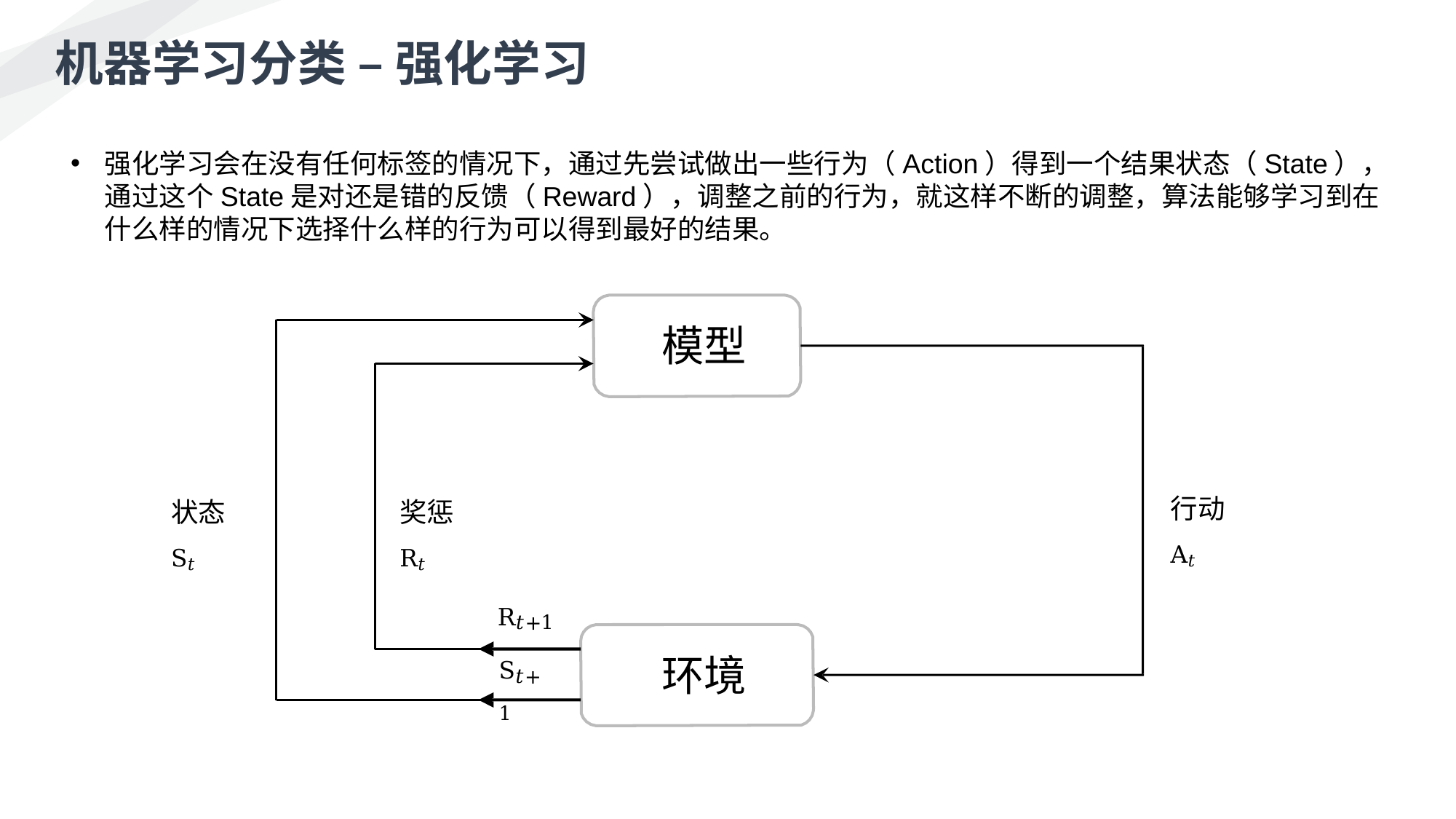

机器学习分类 – 强化学习

强化学习会在没有任何标签的情况下，通过先尝试做出一些行为（Action）得到一个结果状态（State），通过这个State是对还是错的反馈（Reward），调整之前的行为，就这样不断的调整，算法能够学习到在什么样的情况下选择什么样的行为可以得到最好的结果。

模型

行动A𝑡
状态S𝑡
奖惩R𝑡
R𝑡+1

环境

S𝑡+1